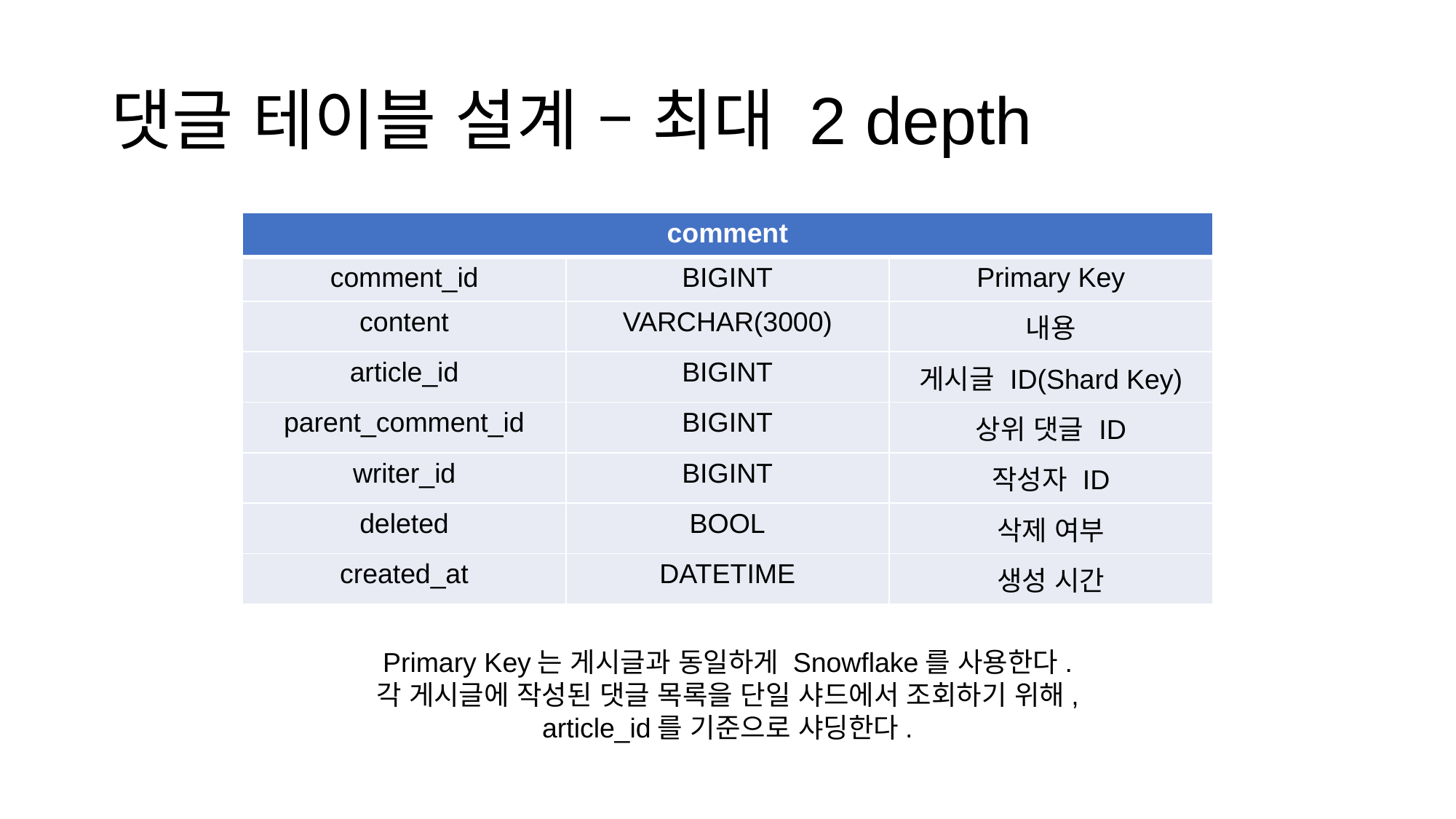

# 댓글 테이블 설계 – 최대 2 depth
| comment |  |  |
| --- | --- | --- |
| comment\_id | BIGINT | Primary Key |
| content | VARCHAR(3000) | 내용 |
| article\_id | BIGINT | 게시글 ID(Shard Key) |
| parent\_comment\_id | BIGINT | 상위 댓글 ID |
| writer\_id | BIGINT | 작성자 ID |
| deleted | BOOL | 삭제 여부 |
| created\_at | DATETIME | 생성 시간 |
Primary Key는 게시글과 동일하게 Snowflake를 사용한다.
각 게시글에 작성된 댓글 목록을 단일 샤드에서 조회하기 위해,
article_id를 기준으로 샤딩한다.